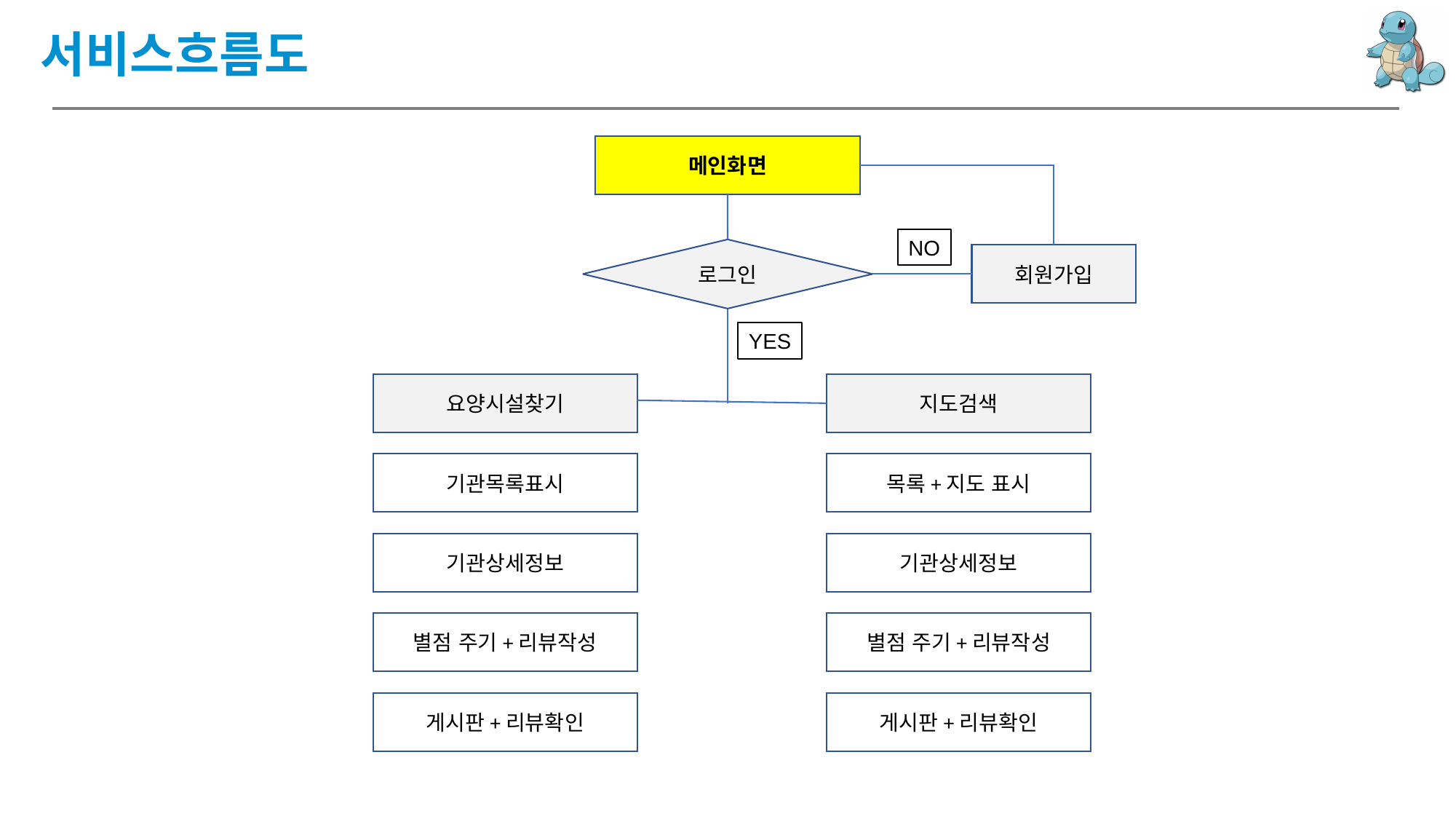

서비스흐름도
메인화면
NO
로그인
회원가입
YES
요양시설찾기
지도검색
기관목록표시
목록+지도 표시
기관상세정보
기관상세정보
별점 주기+리뷰작성
별점 주기+리뷰작성
게시판+리뷰확인
게시판+리뷰확인